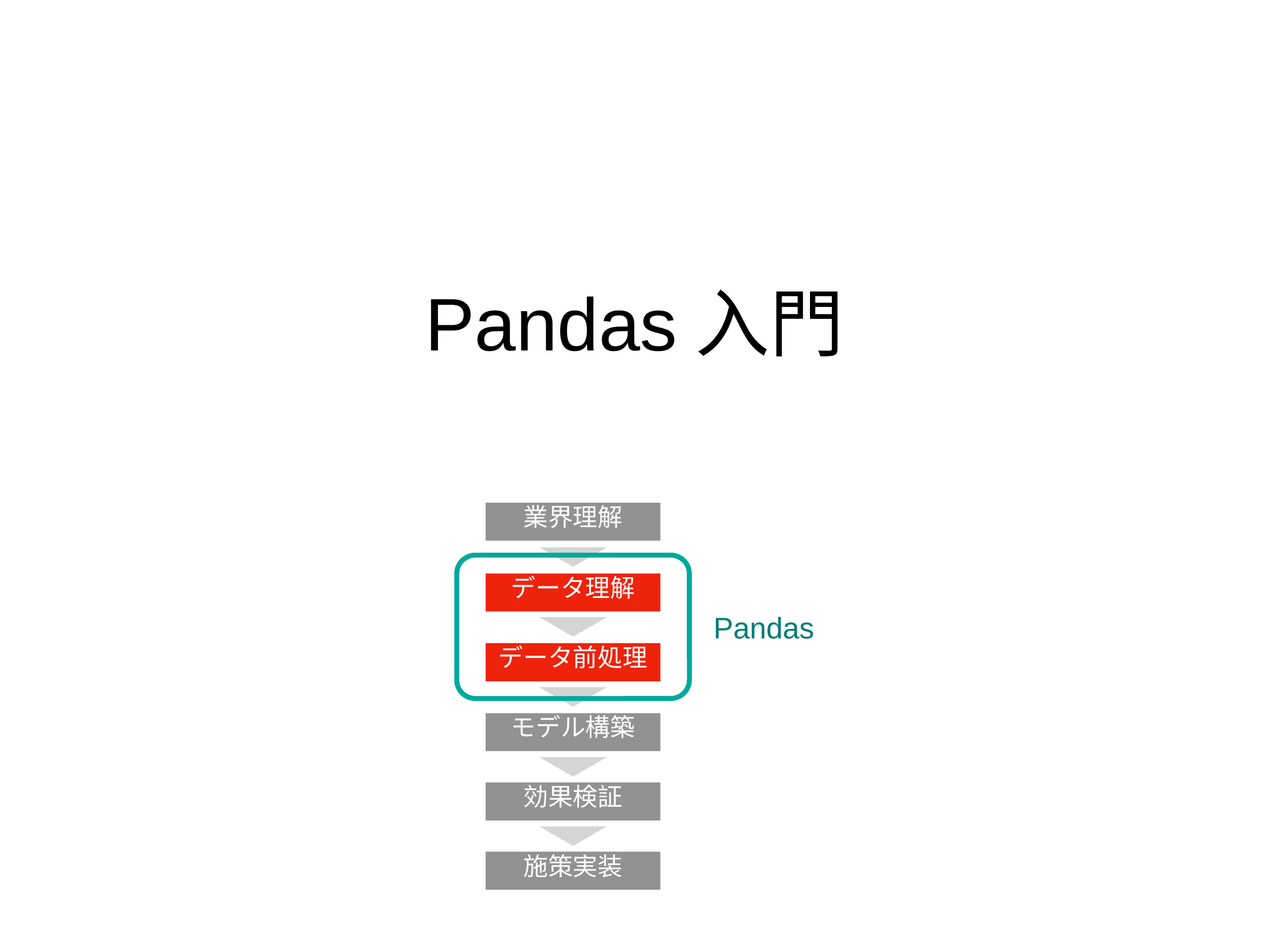

# Pandas入門
業界理解

データ理解

Pandas
データ前処理

モデル構築

効果検証

施策実装